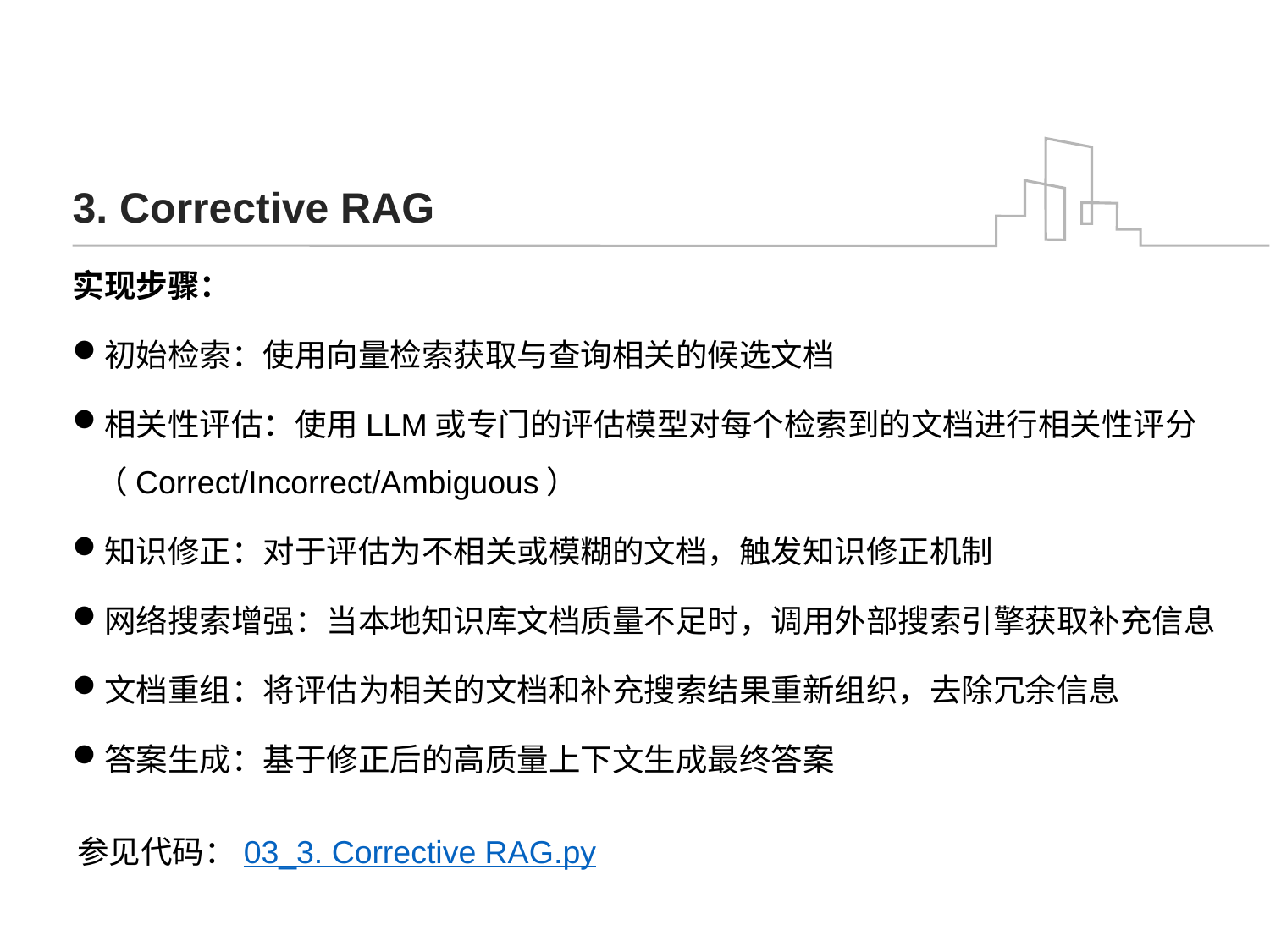

# 3. Corrective RAG
实现步骤：
初始检索：使用向量检索获取与查询相关的候选文档
相关性评估：使用LLM或专门的评估模型对每个检索到的文档进行相关性评分（Correct/Incorrect/Ambiguous）
知识修正：对于评估为不相关或模糊的文档，触发知识修正机制
网络搜索增强：当本地知识库文档质量不足时，调用外部搜索引擎获取补充信息
文档重组：将评估为相关的文档和补充搜索结果重新组织，去除冗余信息
答案生成：基于修正后的高质量上下文生成最终答案
参见代码：03_3. Corrective RAG.py